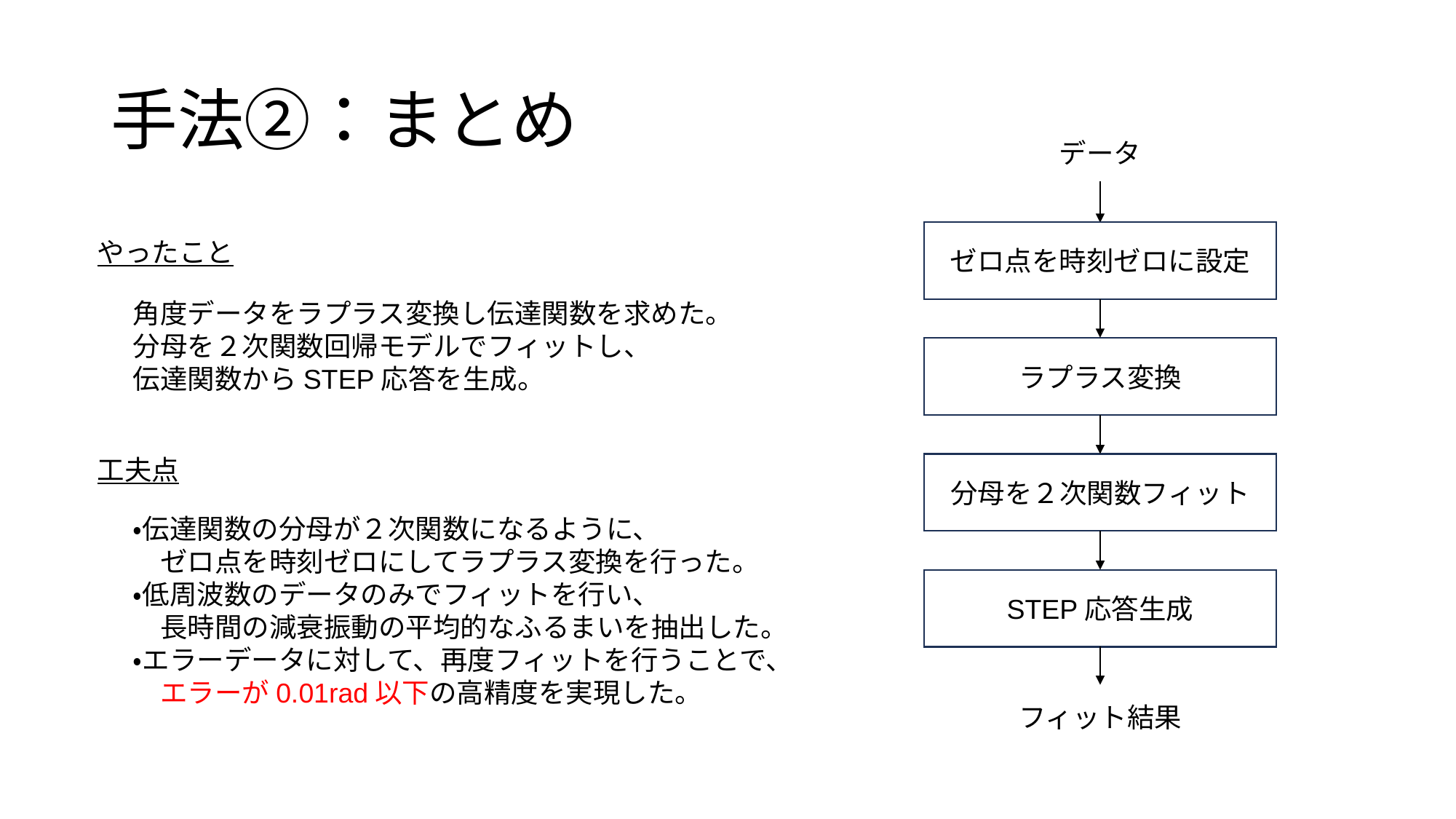

# 手法②：まとめ
データ
ゼロ点を時刻ゼロに設定
やったこと
角度データをラプラス変換し伝達関数を求めた。
分母を２次関数回帰モデルでフィットし、
伝達関数からSTEP応答を生成。
ラプラス変換
工夫点
分母を２次関数フィット
・伝達関数の分母が２次関数になるように、
　ゼロ点を時刻ゼロにしてラプラス変換を行った。
・低周波数のデータのみでフィットを行い、
　長時間の減衰振動の平均的なふるまいを抽出した。
・エラーデータに対して、再度フィットを行うことで、
　エラーが0.01rad以下の高精度を実現した。
STEP応答生成
フィット結果